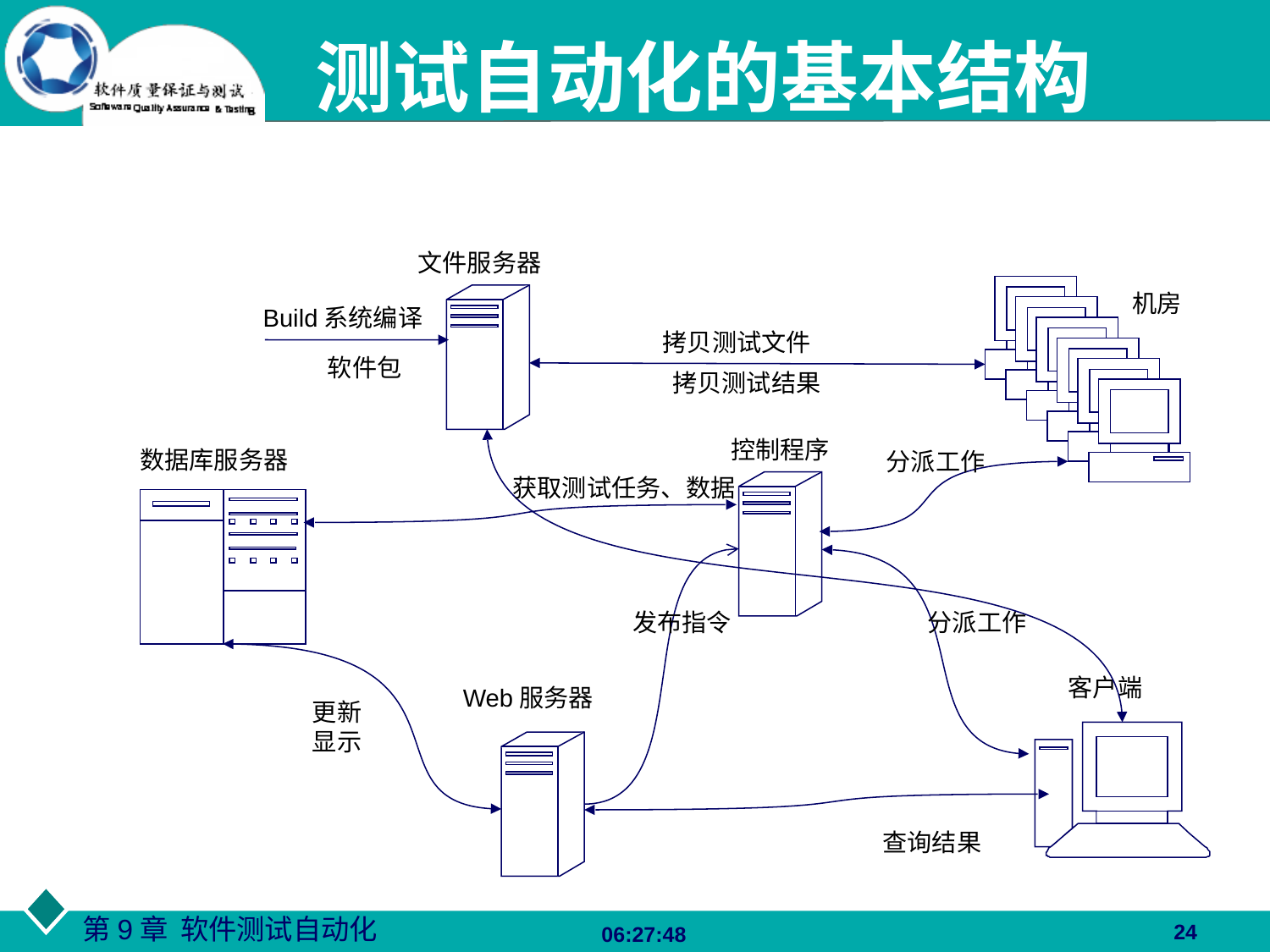

测试自动化的基本结构
文件服务器

机房
Build系统编译
拷贝测试文件

软件包
拷贝测试结果
  控制程序

数据库服务器

分派工作
获取测试任务、数据
发布指令
分派工作
客户端

Web服务器

更新
显示
查询结果
24
06:27:48